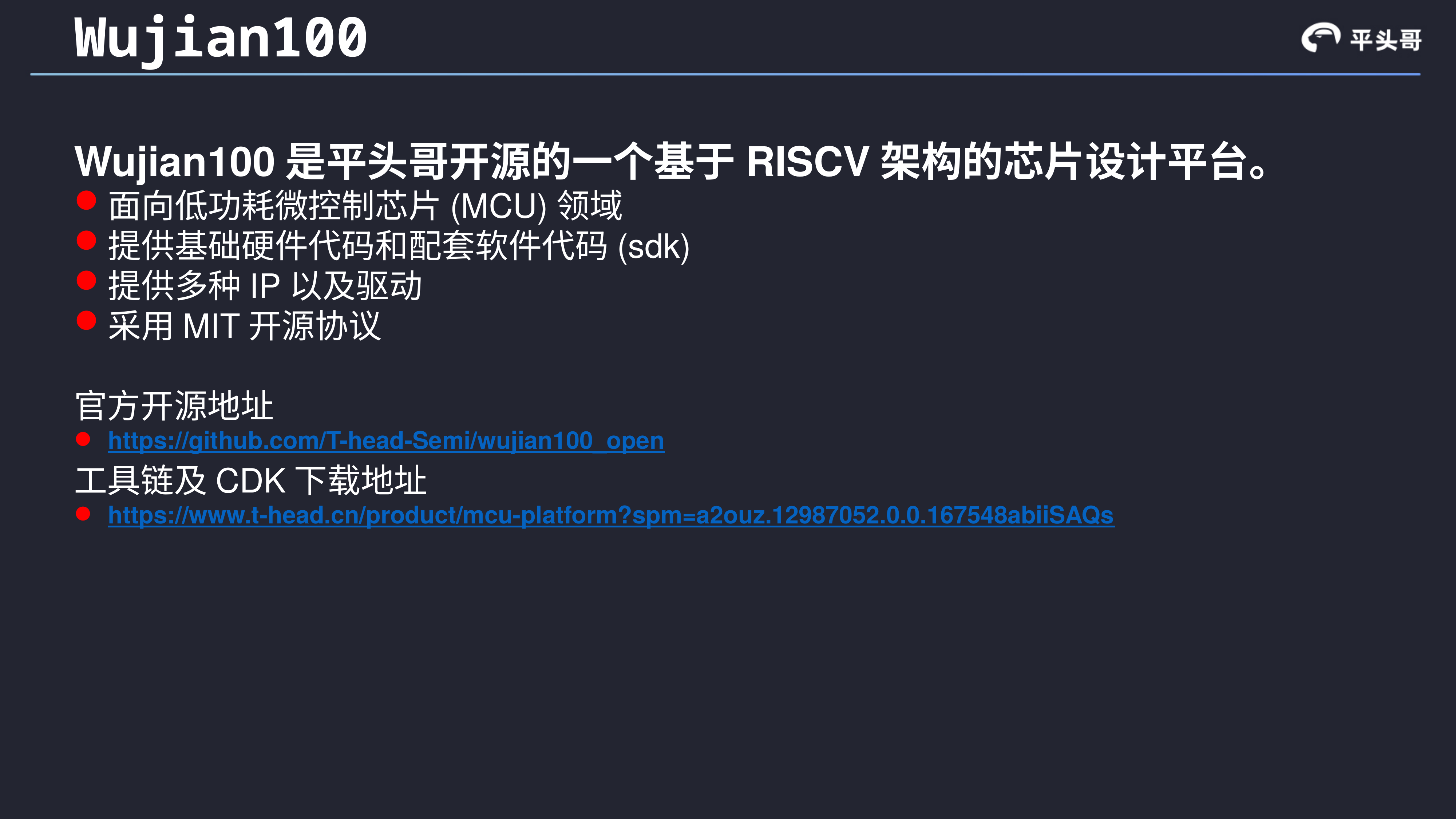

# Wujian100
Wujian100是平头哥开源的一个基于RISCV架构的芯片设计平台。
面向低功耗微控制芯片(MCU)领域
提供基础硬件代码和配套软件代码(sdk)
提供多种IP以及驱动
采用MIT开源协议

官方开源地址
https://github.com/T-head-Semi/wujian100_open
工具链及CDK下载地址
https://www.t-head.cn/product/mcu-platform?spm=a2ouz.12987052.0.0.167548abiiSAQs